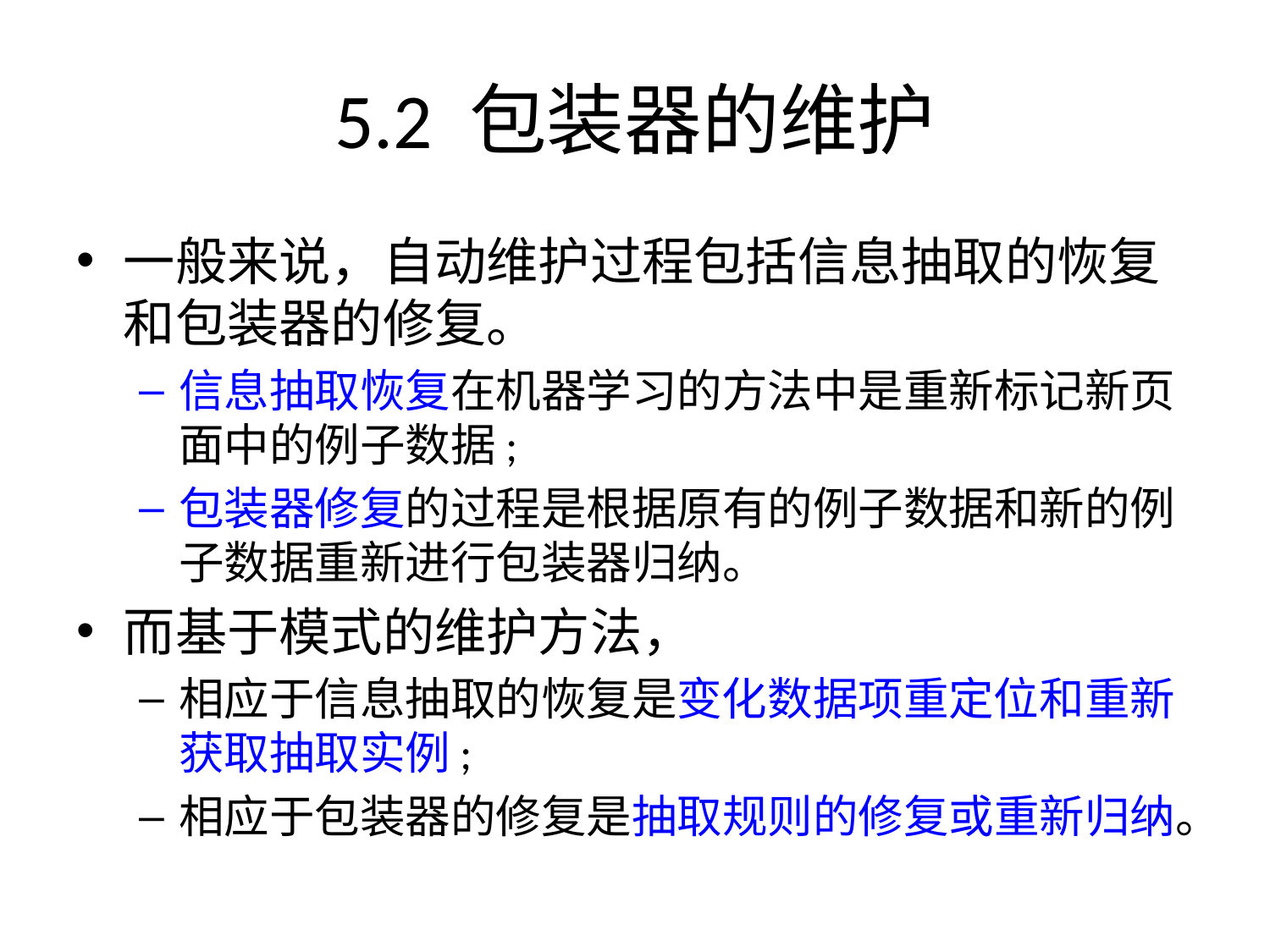

# 5.2 包装器的维护
一般来说，自动维护过程包括信息抽取的恢复和包装器的修复。
信息抽取恢复在机器学习的方法中是重新标记新页面中的例子数据;
包装器修复的过程是根据原有的例子数据和新的例子数据重新进行包装器归纳。
而基于模式的维护方法，
相应于信息抽取的恢复是变化数据项重定位和重新获取抽取实例;
相应于包装器的修复是抽取规则的修复或重新归纳。